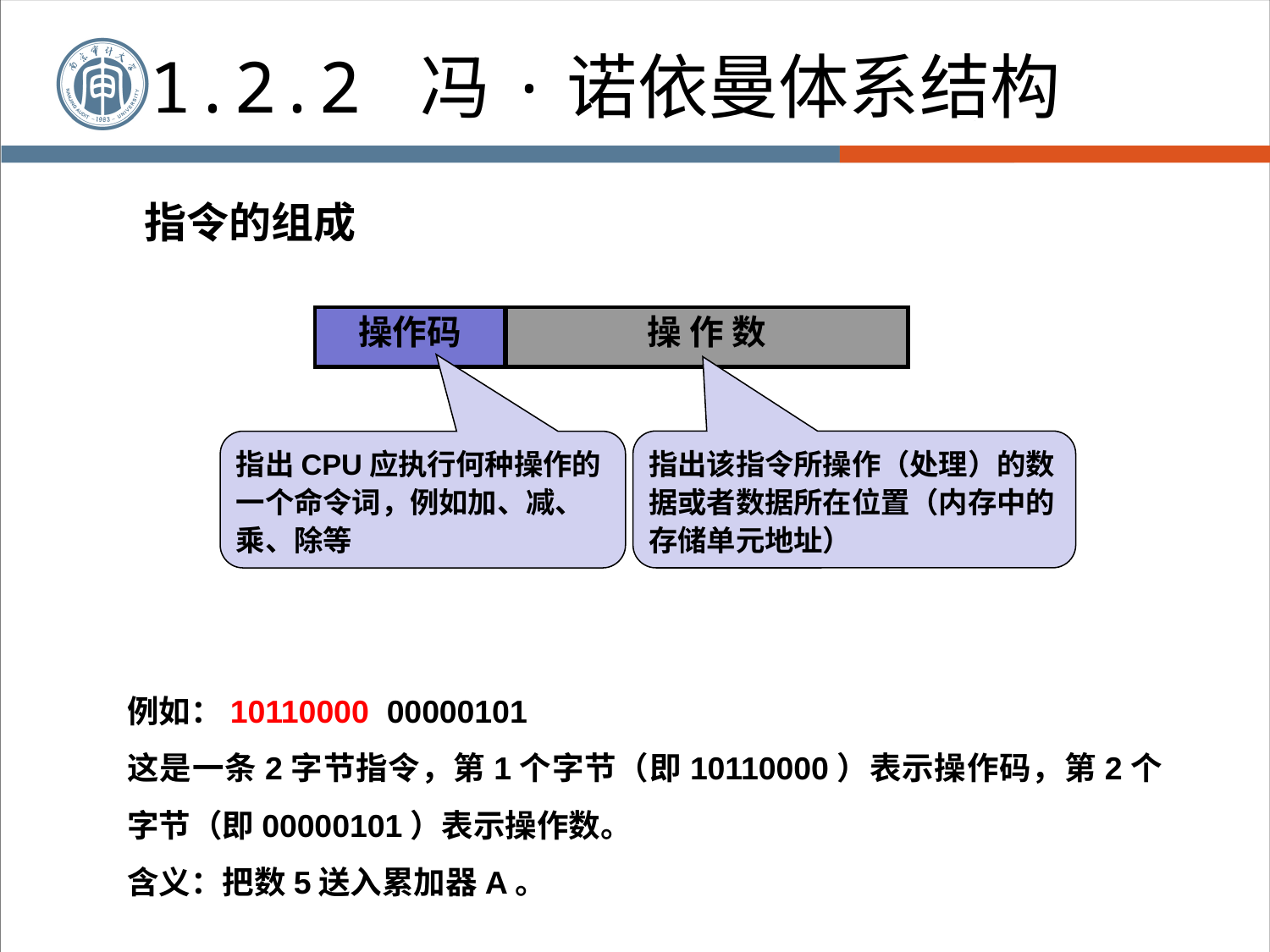

1.2.2 冯·诺依曼体系结构
# 指令的组成
操作码
操 作 数
指出该指令所操作（处理）的数据或者数据所在位置（内存中的存储单元地址）
指出CPU应执行何种操作的一个命令词，例如加、减、乘、除等
例如：10110000  00000101
这是一条2字节指令，第1个字节（即10110000）表示操作码，第2个字节（即00000101）表示操作数。
含义：把数5送入累加器A。